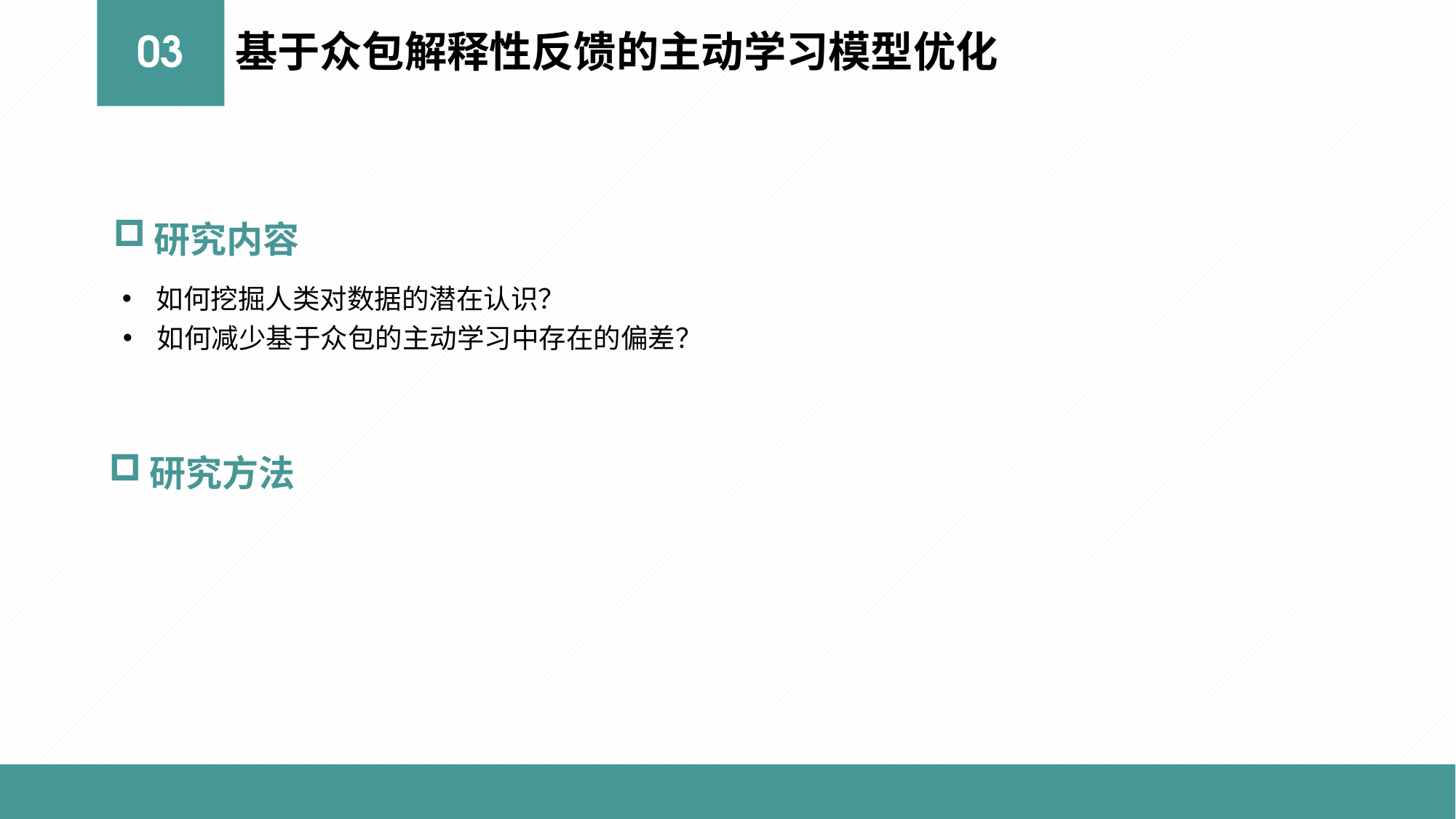

03
基于众包解释性反馈的主动学习模型优化
研究内容
如何挖掘人类对数据的潜在认识？
如何减少基于众包的主动学习中存在的偏差？
研究方法